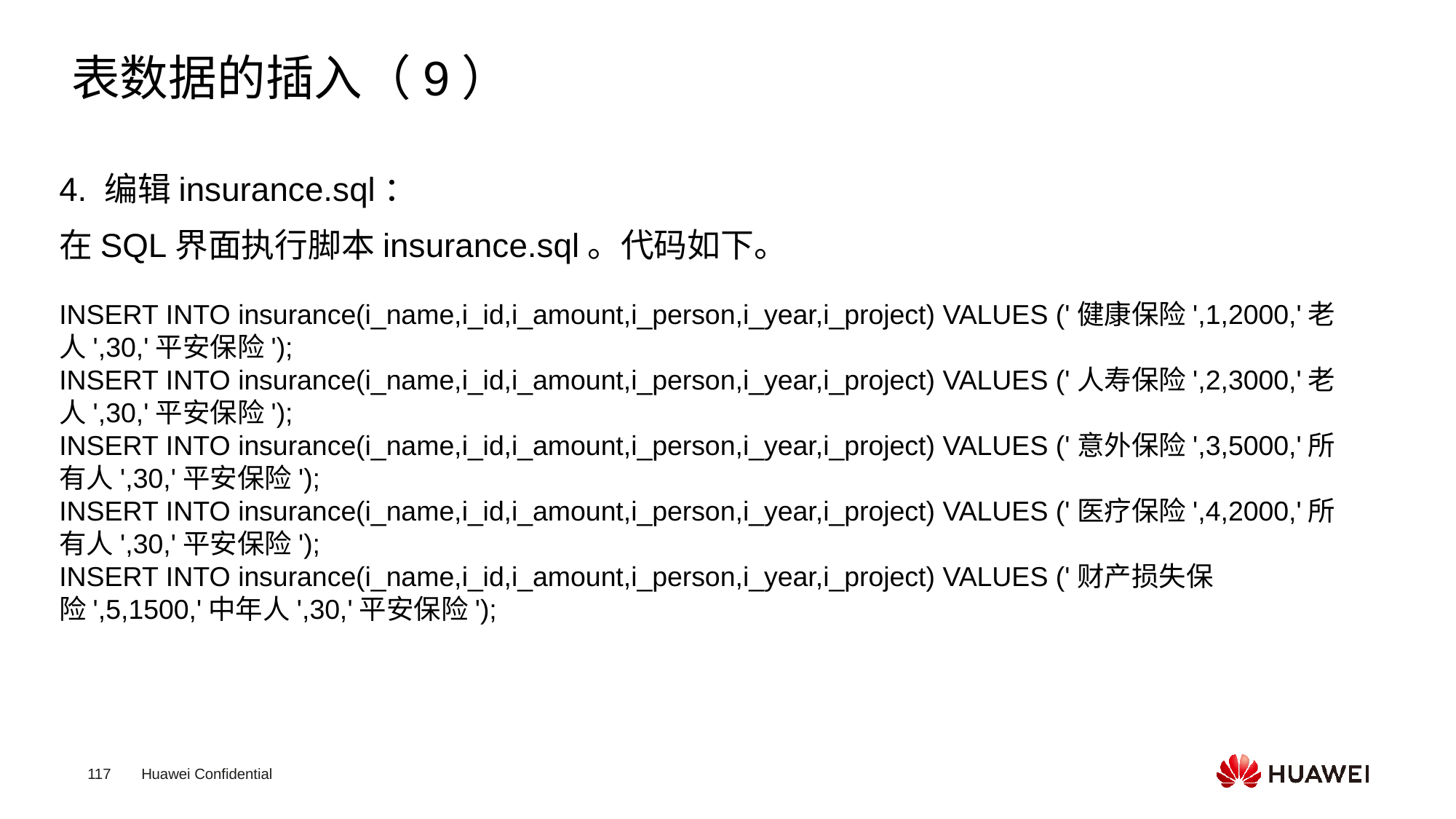

# 表数据的插入（9）
4. 编辑insurance.sql：
在SQL界面执行脚本insurance.sql。代码如下。

INSERT INTO insurance(i_name,i_id,i_amount,i_person,i_year,i_project) VALUES ('健康保险',1,2000,'老人',30,'平安保险');
INSERT INTO insurance(i_name,i_id,i_amount,i_person,i_year,i_project) VALUES ('人寿保险',2,3000,'老人',30,'平安保险');
INSERT INTO insurance(i_name,i_id,i_amount,i_person,i_year,i_project) VALUES ('意外保险',3,5000,'所有人',30,'平安保险');
INSERT INTO insurance(i_name,i_id,i_amount,i_person,i_year,i_project) VALUES ('医疗保险',4,2000,'所有人',30,'平安保险');
INSERT INTO insurance(i_name,i_id,i_amount,i_person,i_year,i_project) VALUES ('财产损失保险',5,1500,'中年人',30,'平安保险');
Text
Text
Text
Text
Text
Text
Text
Text
Text
Text
Text
Text
Text
Text
Text
Text
Text
Text
Text
Text
Text
Text
Text
Text
Text
Text
Text
Text
Text
Text
Text
Text
Text
Text
Text
Text
Text
Text
Text
Text
Text
Text
Text
Text
Text
Text